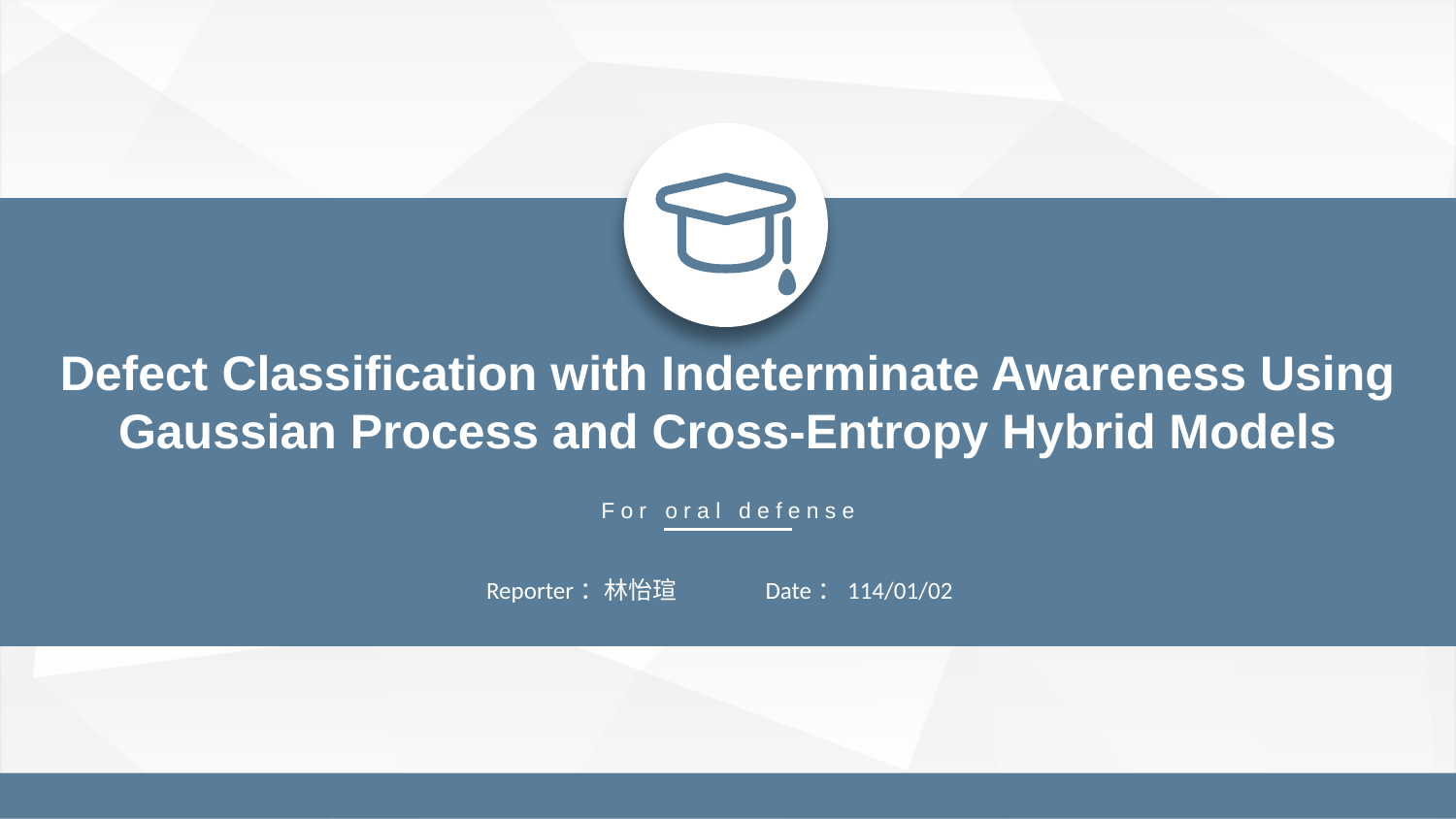

Defect Classification with Indeterminate Awareness Using Gaussian Process and Cross-Entropy Hybrid Models
For oral defense
Reporter：林怡瑄
Date：114/01/02